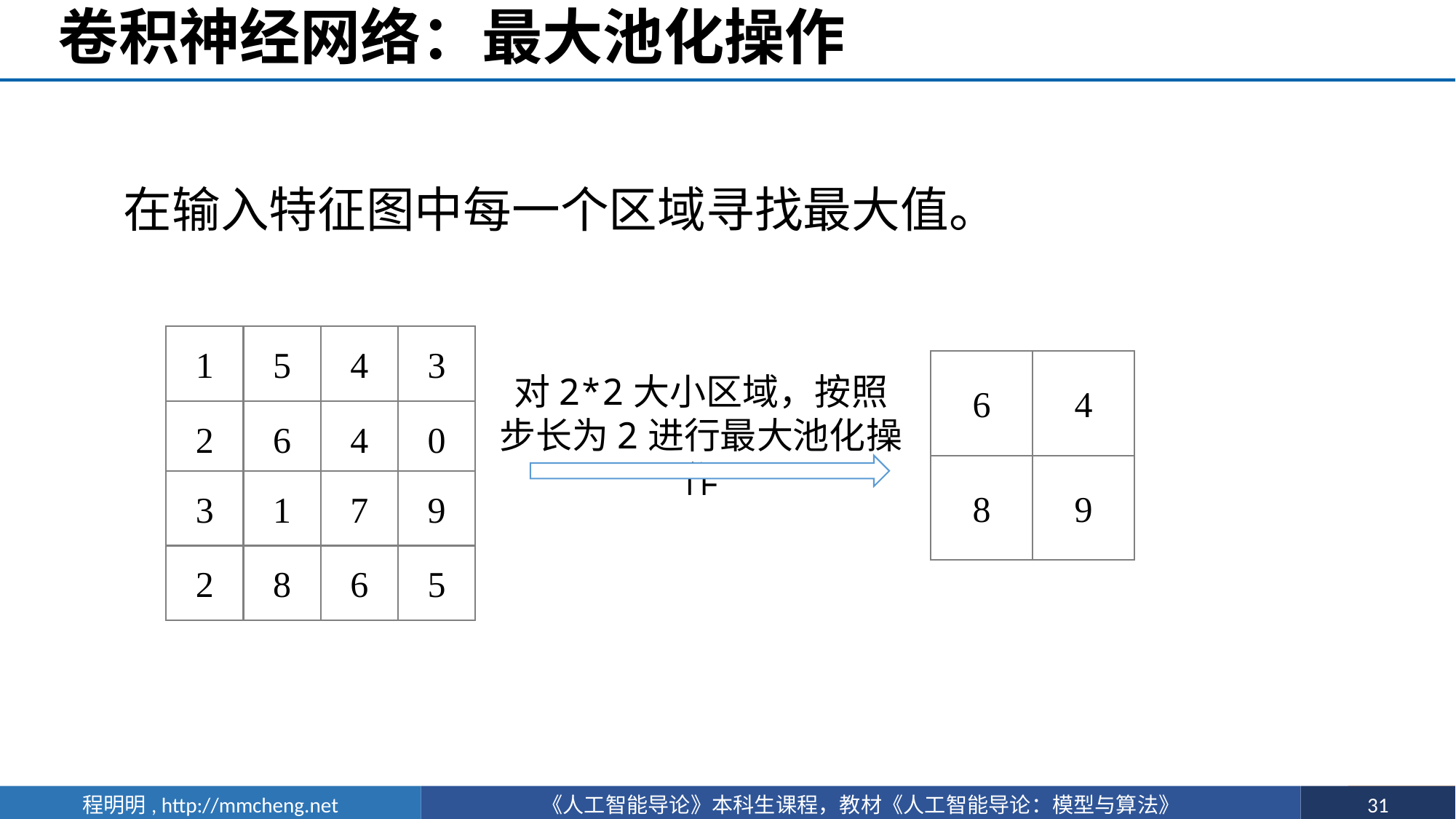

# 卷积神经网络：最大池化操作
在输入特征图中每一个区域寻找最大值。
1
5
4
3
2
6
4
0
3
1
7
9
2
8
6
5
6
4
8
9
对2*2大小区域，按照步长为2进行最大池化操作